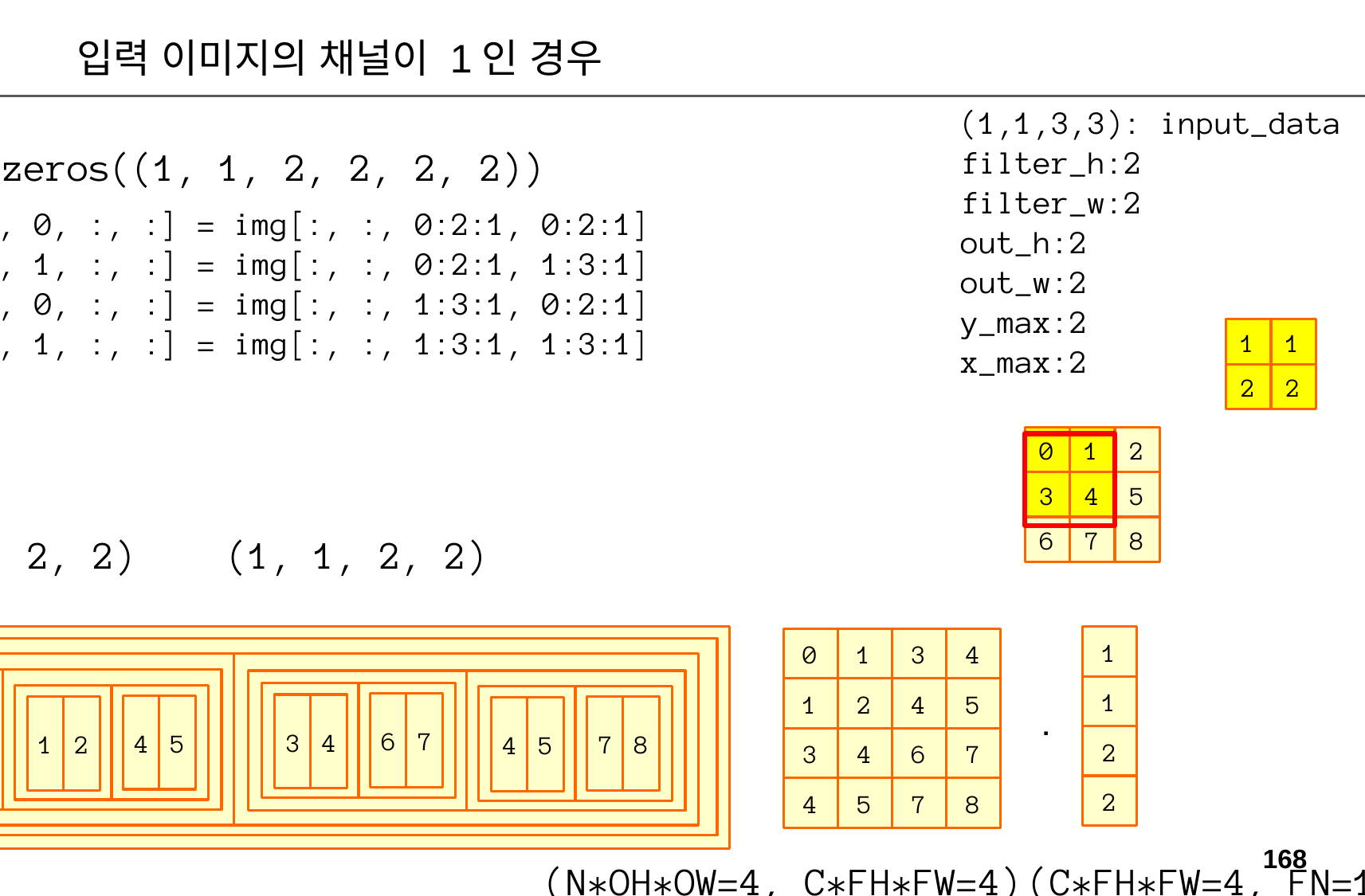

입력 이미지의 채널이 1인 경우
(1,1,3,3): input_data
filter_h:2
filter_w:2
out_h:2
out_w:2
y_max:2
x_max:2
col = np.zeros((1, 1, 2, 2, 2, 2))
col[:, :, 0, 0, :, :] = img[:, :, 0:2:1, 0:2:1]
col[:, :, 0, 1, :, :] = img[:, :, 0:2:1, 1:3:1]
col[:, :, 1, 0, :, :] = img[:, :, 1:3:1, 0:2:1]
col[:, :, 1, 1, :, :] = img[:, :, 1:3:1, 1:3:1]

1
1
2
2
0
1
2

3
4
5
6
7
8
(1, 1, 2, 2)
(1, 1, 2, 2)

1
0
1
3
4
1
2
4
5
3
4
6
7
4
5
7
8

1

.
3
4
6
7
0
1
3
4
4
5
7
8
1
2
4
5
2
2
(C*FH*FW=4, FN=1)
(N*OH*OW=4, C*FH*FW=4)